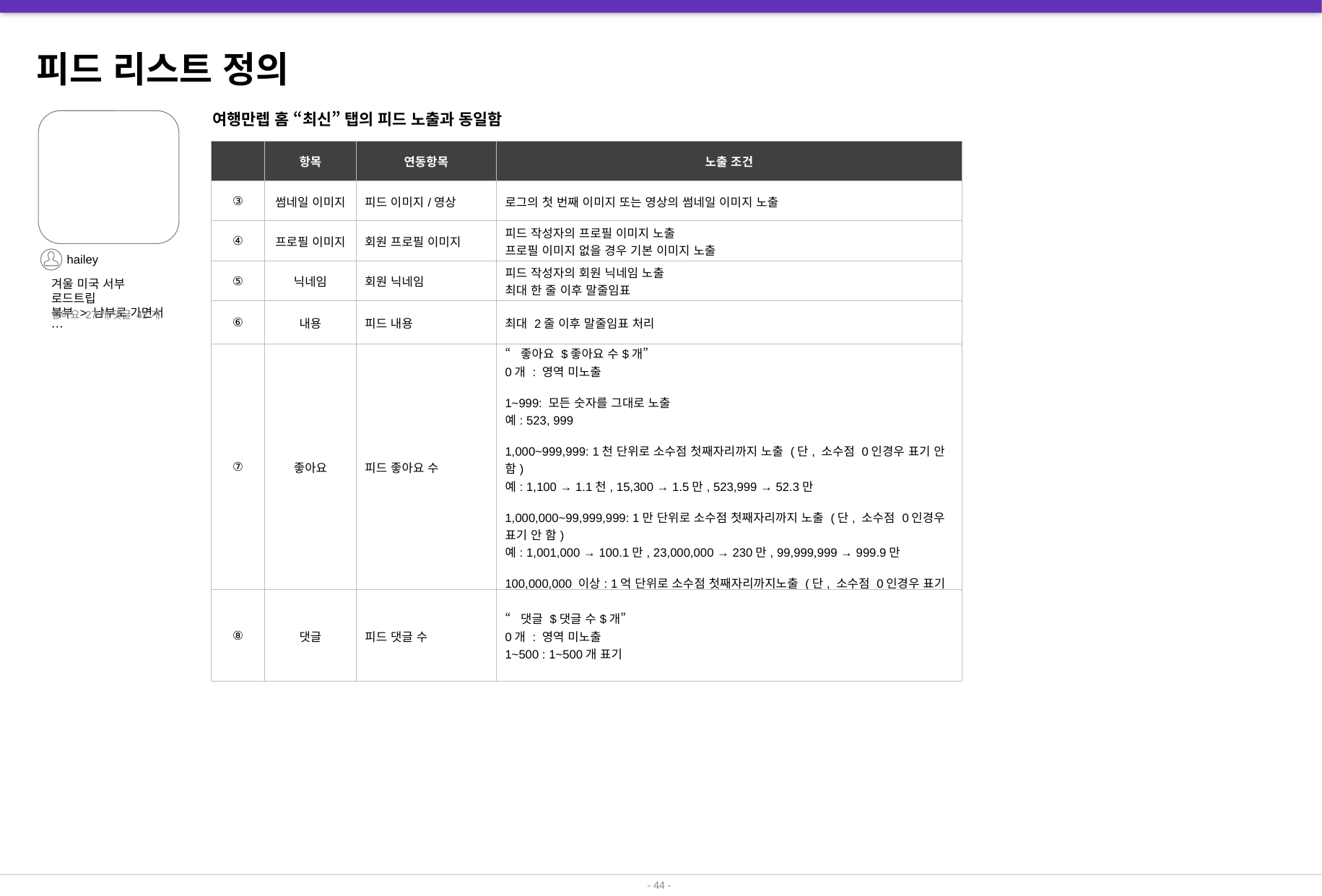

피드 리스트 정의
여행만렙 홈 “최신” 탭의 피드 노출과 동일함

hailey

겨울 미국 서부 로드트립
북부 > 남부로 가면서…
좋아요 27개 댓글 42개
|  | 항목 | 연동항목 | 노출 조건 |
| --- | --- | --- | --- |
| ③ | 썸네일 이미지 | 피드 이미지/영상 | 로그의 첫 번째 이미지 또는 영상의 썸네일 이미지 노출 |
| ④ | 프로필 이미지 | 회원 프로필 이미지 | 피드 작성자의 프로필 이미지 노출 프로필 이미지 없을 경우 기본 이미지 노출 |
| ⑤ | 닉네임 | 회원 닉네임 | 피드 작성자의 회원 닉네임 노출 최대 한 줄 이후 말줄임표 |
| ⑥ | 내용 | 피드 내용 | 최대 2줄 이후 말줄임표 처리 |
| ⑦ | 좋아요 | 피드 좋아요 수 | “좋아요 $좋아요 수$개” 0개 : 영역 미노출 1~999: 모든 숫자를 그대로 노출 예: 523, 999 1,000~999,999: 1천 단위로 소수점 첫째자리까지 노출 (단, 소수점 0인경우 표기 안 함) 예: 1,100 → 1.1천, 15,300 → 1.5만, 523,999 → 52.3만 1,000,000~99,999,999: 1만 단위로 소수점 첫째자리까지 노출 (단, 소수점 0인경우 표기 안 함) 예: 1,001,000 → 100.1만, 23,000,000 → 230만, 99,999,999 → 999.9만 100,000,000 이상: 1억 단위로 소수점 첫째자리까지노출 (단, 소수점 0인경우 표기 안 함) 예: 100,000,000 → 1억, 250,000,000 → 2.5억, 1,000,001,999 → 10억 |
| ⑧ | 댓글 | 피드 댓글 수 | “댓글 $댓글 수$개” 0개 : 영역 미노출 1~500 : 1~500개 표기 |
- 44 -